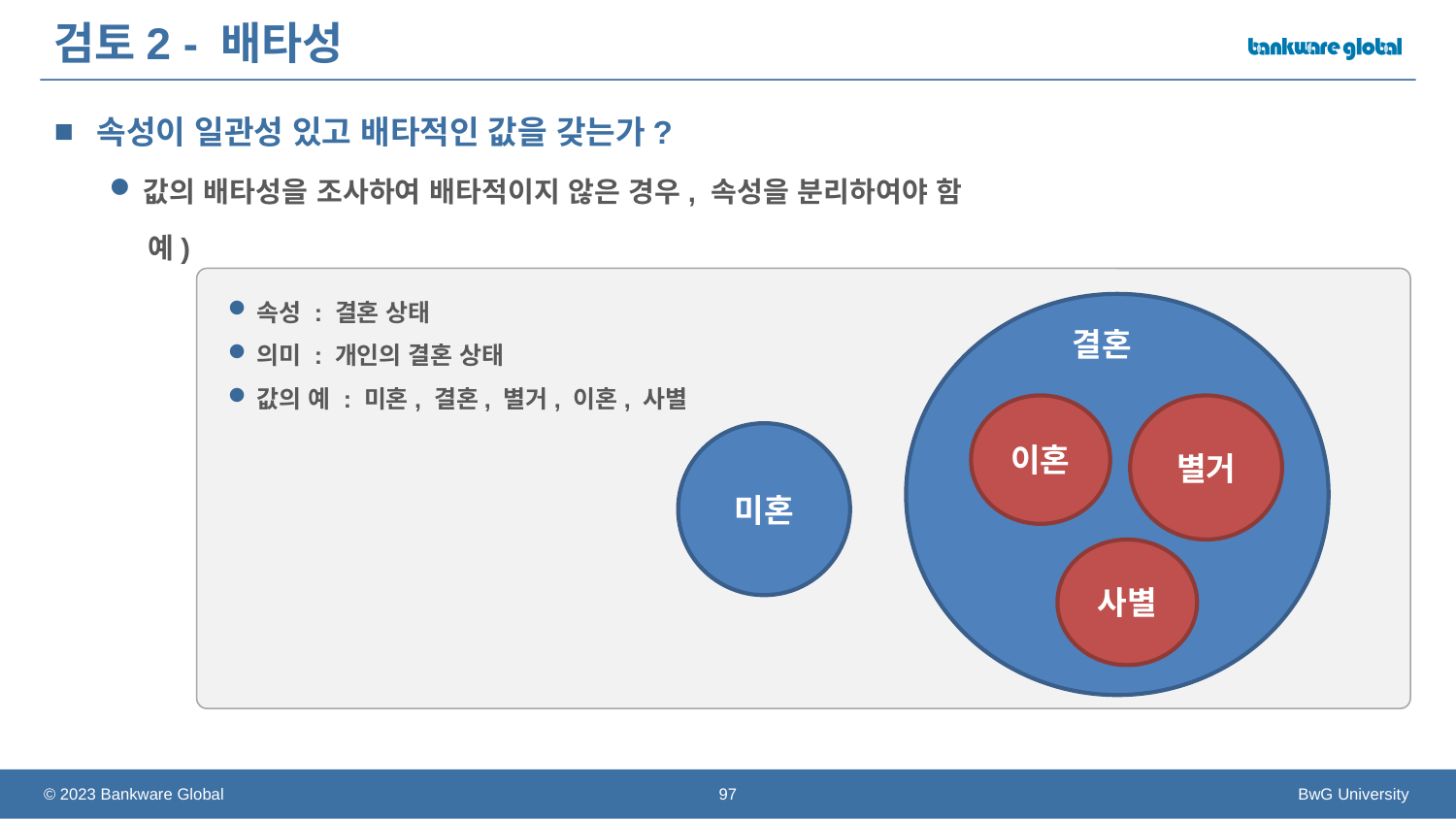

# 검토2 - 배타성
속성이 일관성 있고 배타적인 값을 갖는가?
값의 배타성을 조사하여 배타적이지 않은 경우, 속성을 분리하여야 함
    예)

속성 : 결혼 상태
의미 : 개인의 결혼 상태
값의 예 : 미혼, 결혼, 별거, 이혼, 사별

결혼
이혼
별거
미혼
사별
97